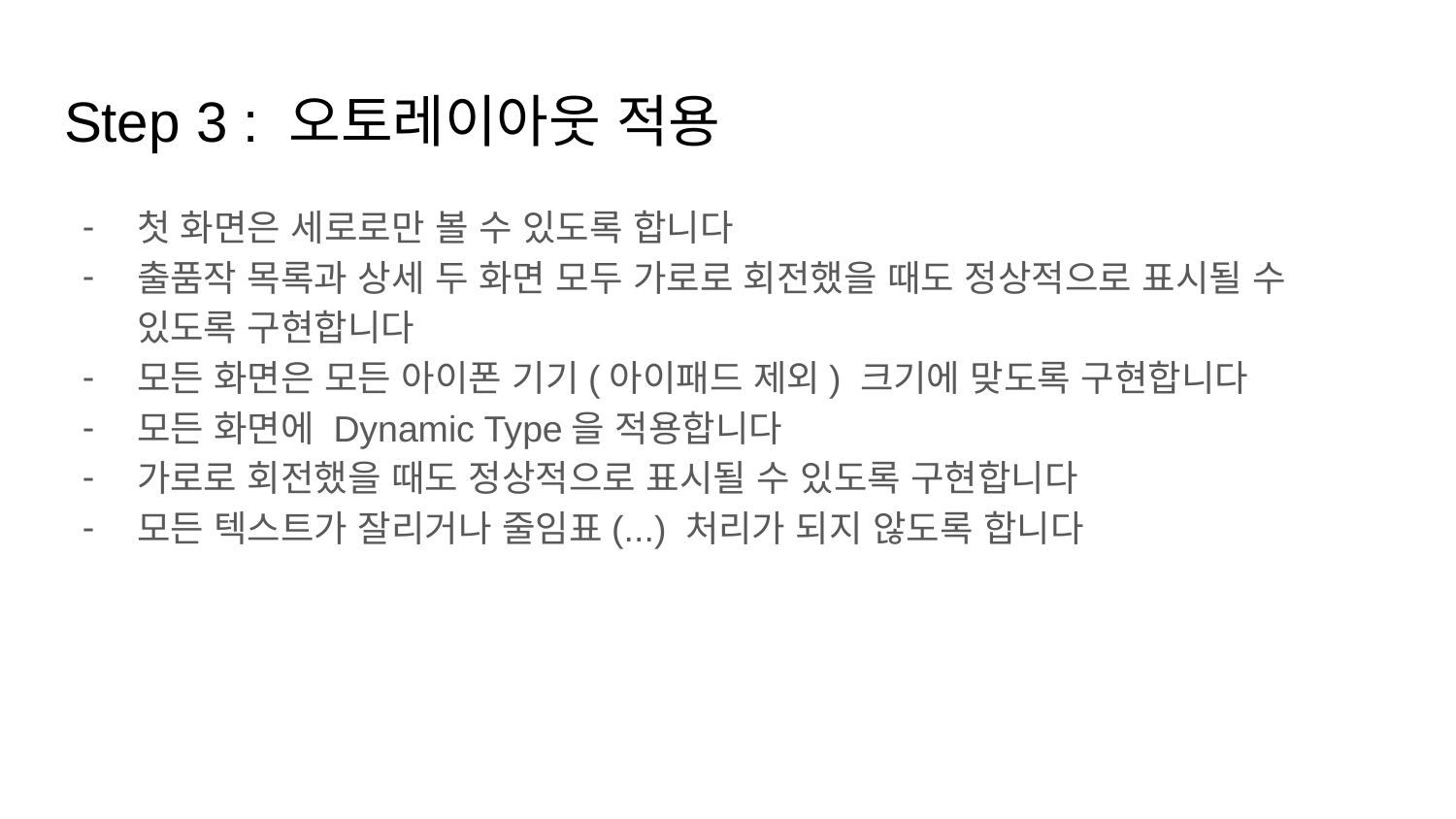

# Step 3 : 오토레이아웃 적용
첫 화면은 세로로만 볼 수 있도록 합니다
출품작 목록과 상세 두 화면 모두 가로로 회전했을 때도 정상적으로 표시될 수 있도록 구현합니다
모든 화면은 모든 아이폰 기기(아이패드 제외) 크기에 맞도록 구현합니다
모든 화면에 Dynamic Type을 적용합니다
가로로 회전했을 때도 정상적으로 표시될 수 있도록 구현합니다
모든 텍스트가 잘리거나 줄임표(...) 처리가 되지 않도록 합니다